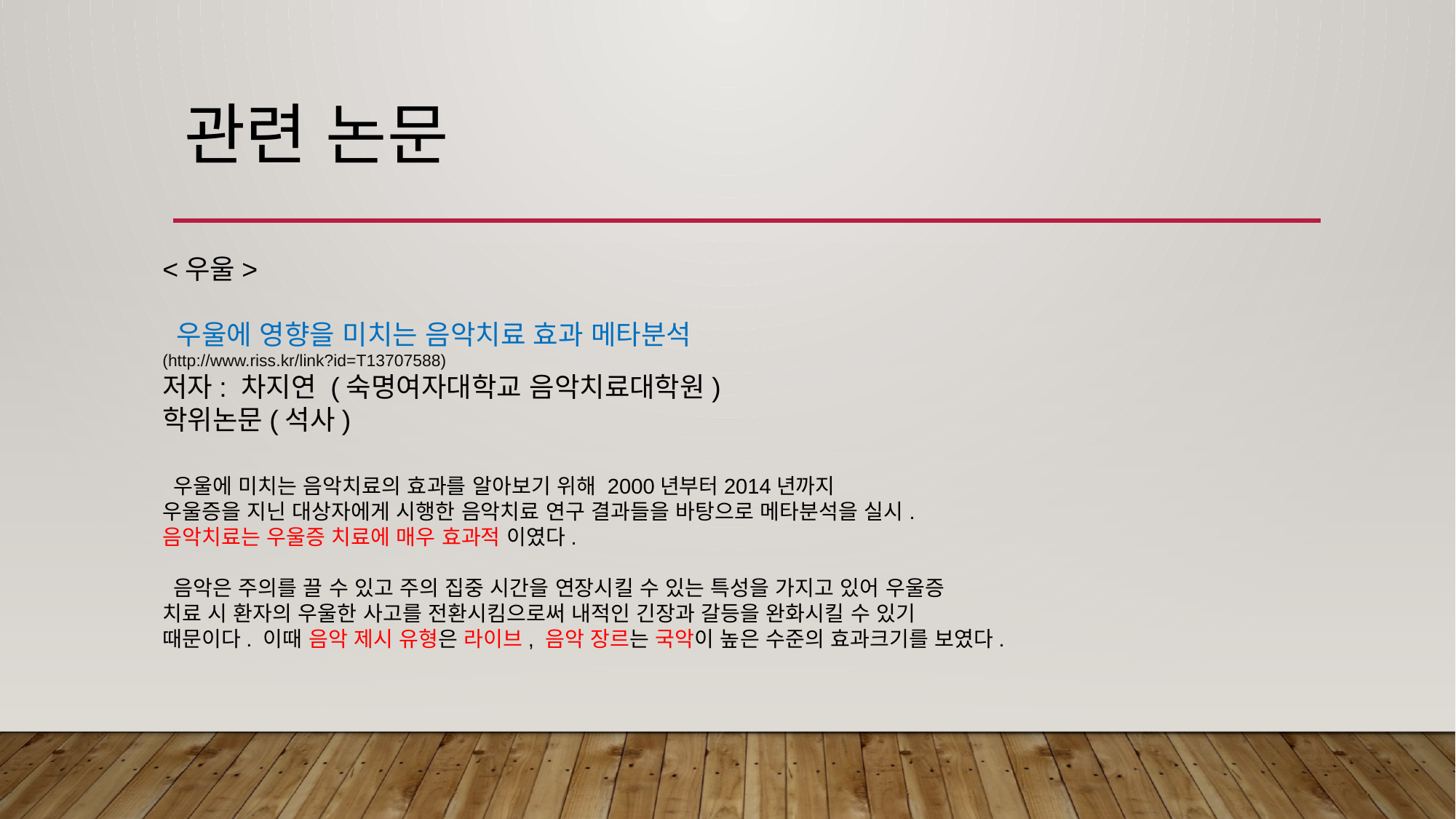

# 관련 논문
<우울>

 우울에 영향을 미치는 음악치료 효과 메타분석
(http://www.riss.kr/link?id=T13707588)
저자: 차지연 (숙명여자대학교 음악치료대학원)
학위논문(석사)
 우울에 미치는 음악치료의 효과를 알아보기 위해 2000년부터2014년까지
우울증을 지닌 대상자에게 시행한 음악치료 연구 결과들을 바탕으로 메타분석을 실시.
음악치료는 우울증 치료에 매우 효과적 이였다.

 음악은 주의를 끌 수 있고 주의 집중 시간을 연장시킬 수 있는 특성을 가지고 있어 우울증
치료 시 환자의 우울한 사고를 전환시킴으로써 내적인 긴장과 갈등을 완화시킬 수 있기
때문이다. 이때 음악 제시 유형은 라이브, 음악 장르는 국악이 높은 수준의 효과크기를 보였다.